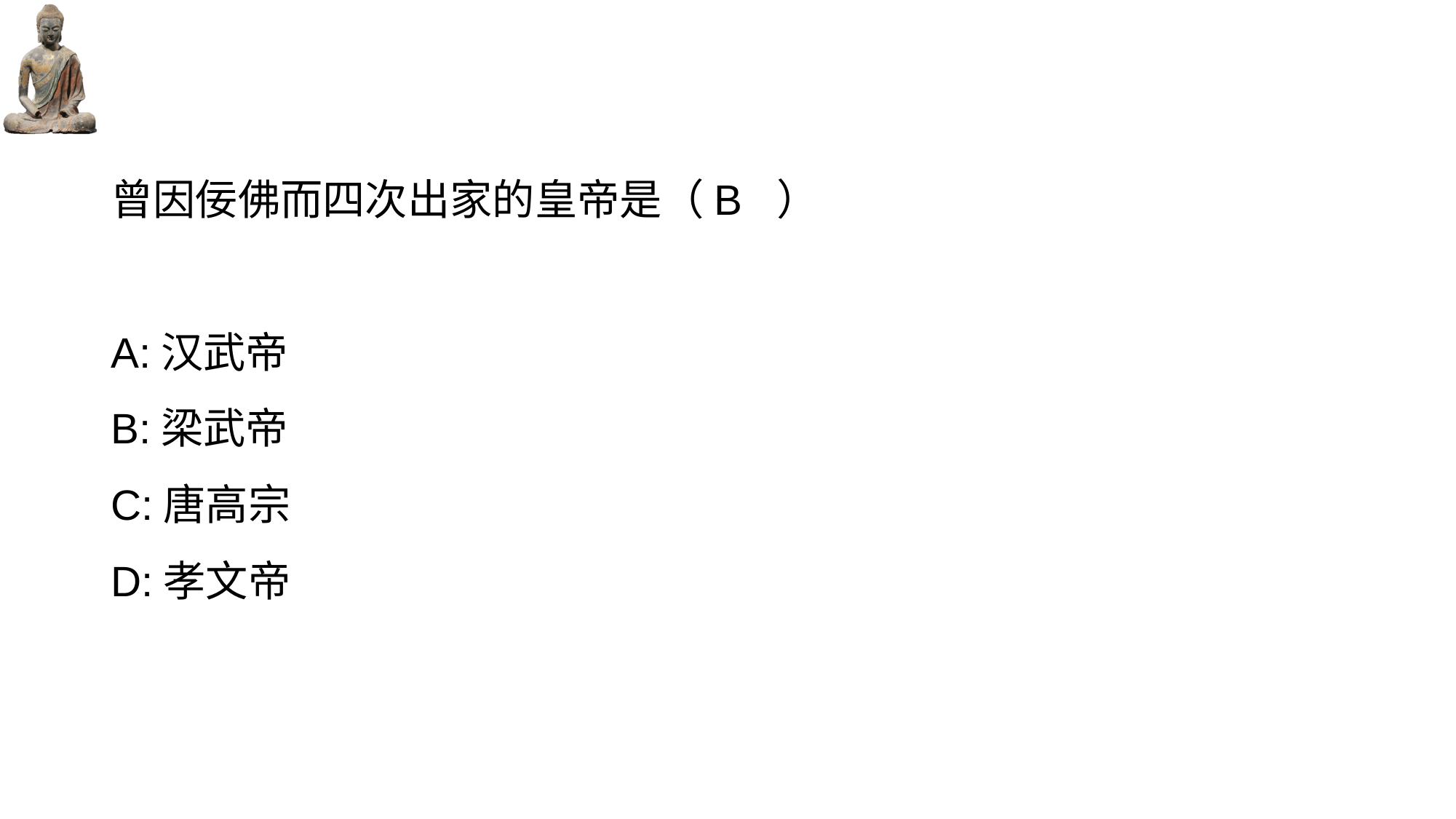

#
曾因佞佛而四次出家的皇帝是（B  ）

A:汉武帝
B:梁武帝
C:唐高宗
D:孝文帝

40